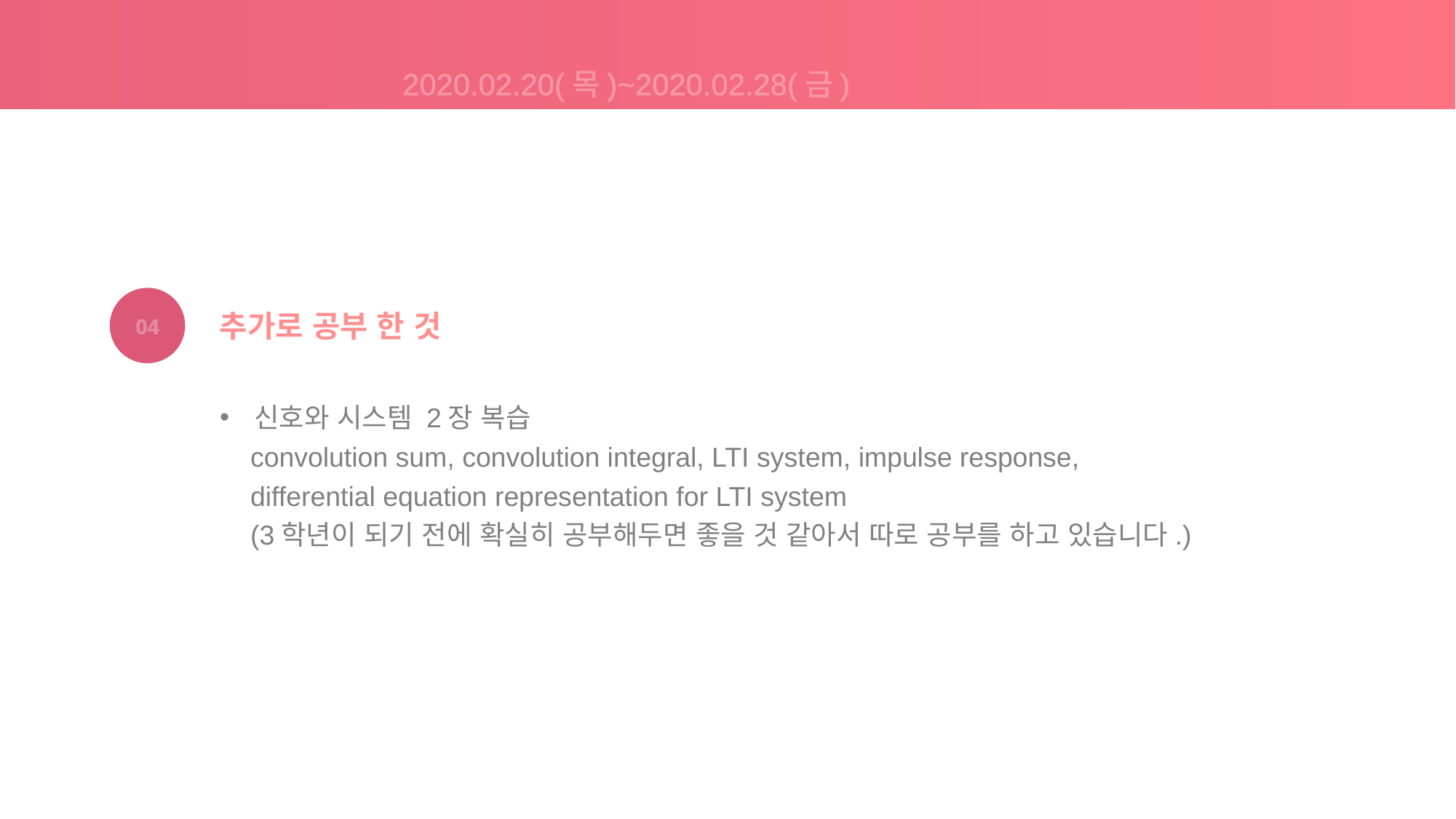

2020.02.20(목)~2020.02.28(금)
04
추가로 공부 한 것
신호와 시스템 2장 복습
    convolution sum, convolution integral, LTI system, impulse response,
    differential equation representation for LTI system
    (3학년이 되기 전에 확실히 공부해두면 좋을 것 같아서 따로 공부를 하고 있습니다.)